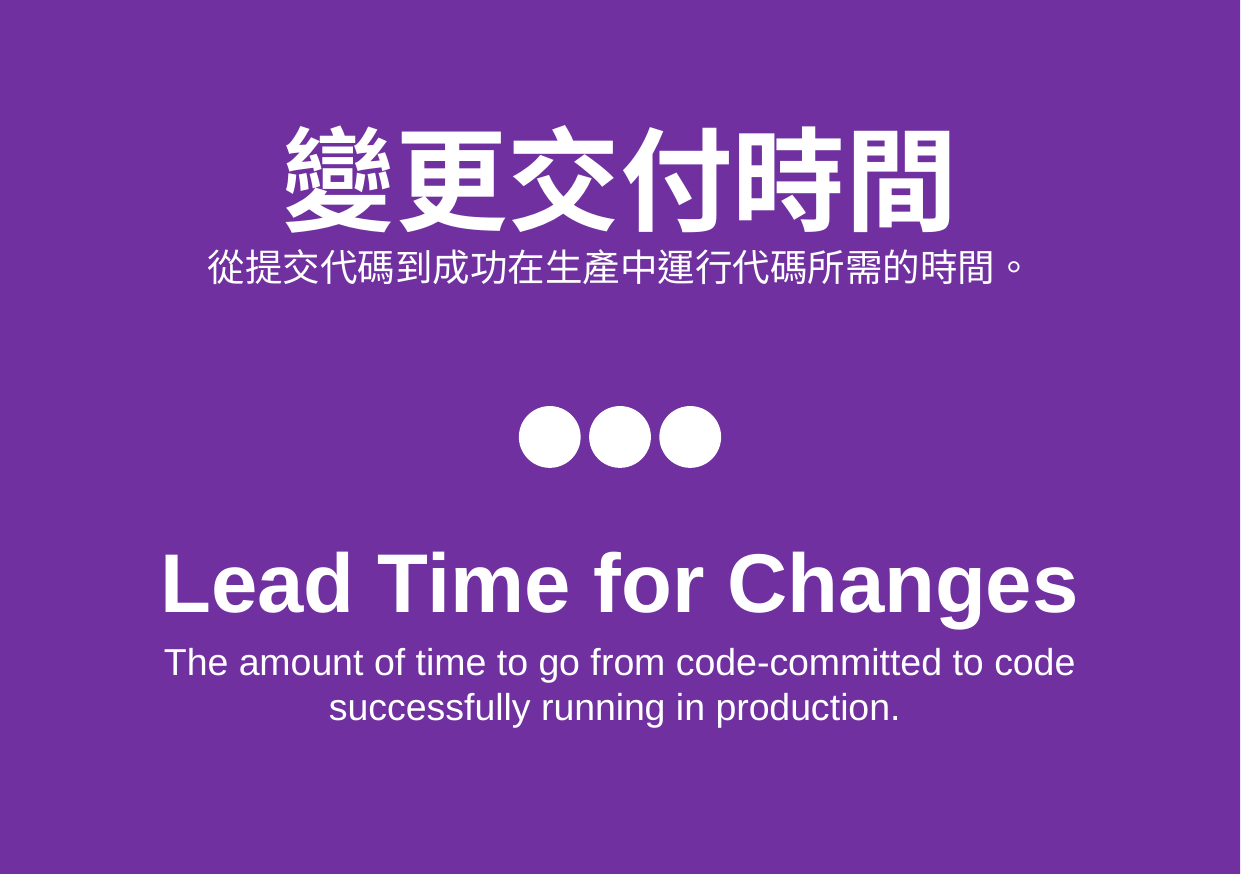

變更交付時間
從提交代碼到成功在生產中運行代碼所需的時間。

Lead Time for Changes
The amount of time to go from code-committed to code successfully running in production.